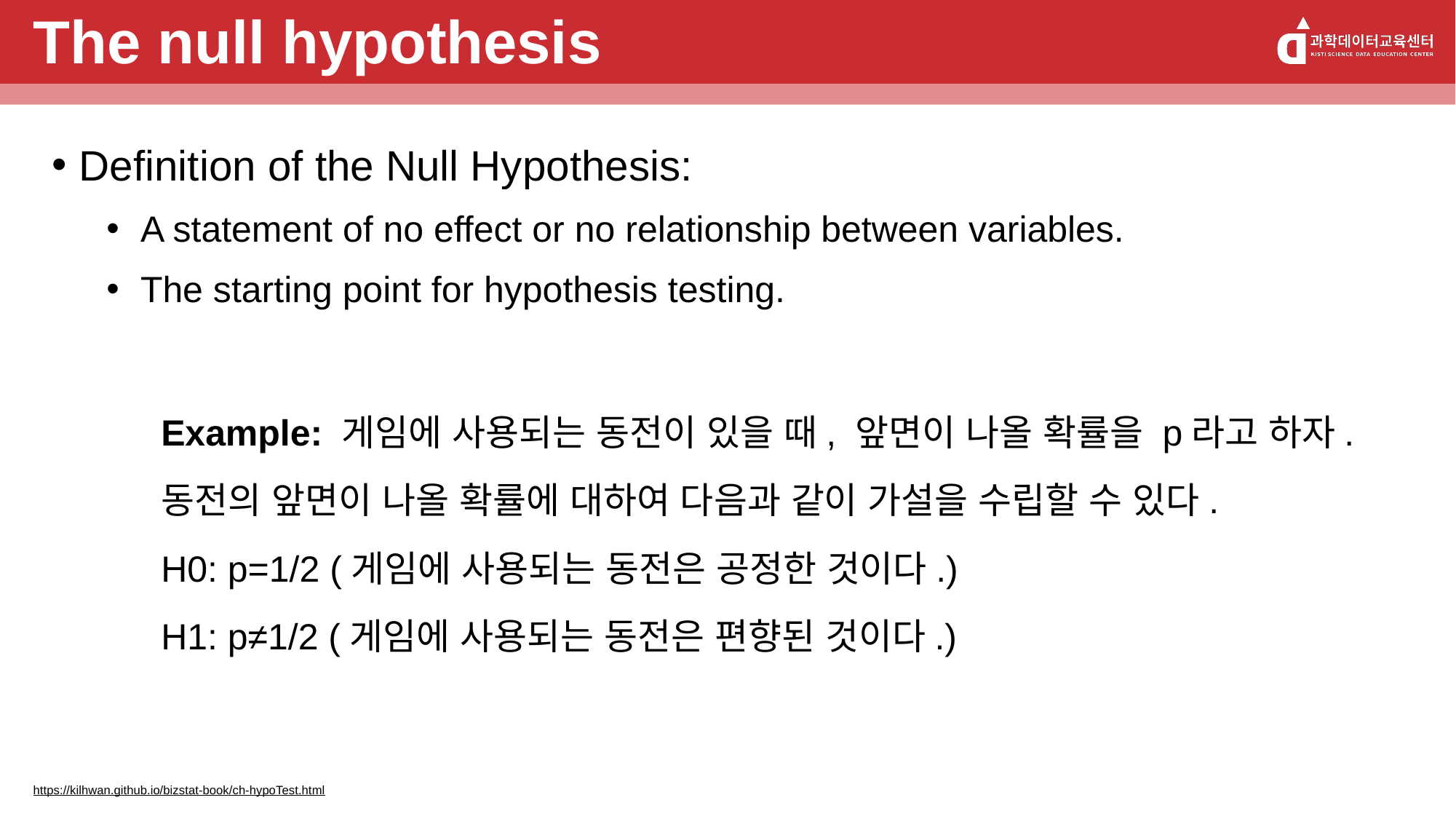

# The null hypothesis
Definition of the Null Hypothesis:
A statement of no effect or no relationship between variables.
The starting point for hypothesis testing.

	Example: 게임에 사용되는 동전이 있을 때, 앞면이 나올 확률을 p라고 하자.
	동전의 앞면이 나올 확률에 대하여 다음과 같이 가설을 수립할 수 있다.
	H0: p=1/2 (게임에 사용되는 동전은 공정한 것이다.)
	H1: p≠1/2 (게임에 사용되는 동전은 편향된 것이다.)

https://kilhwan.github.io/bizstat-book/ch-hypoTest.html